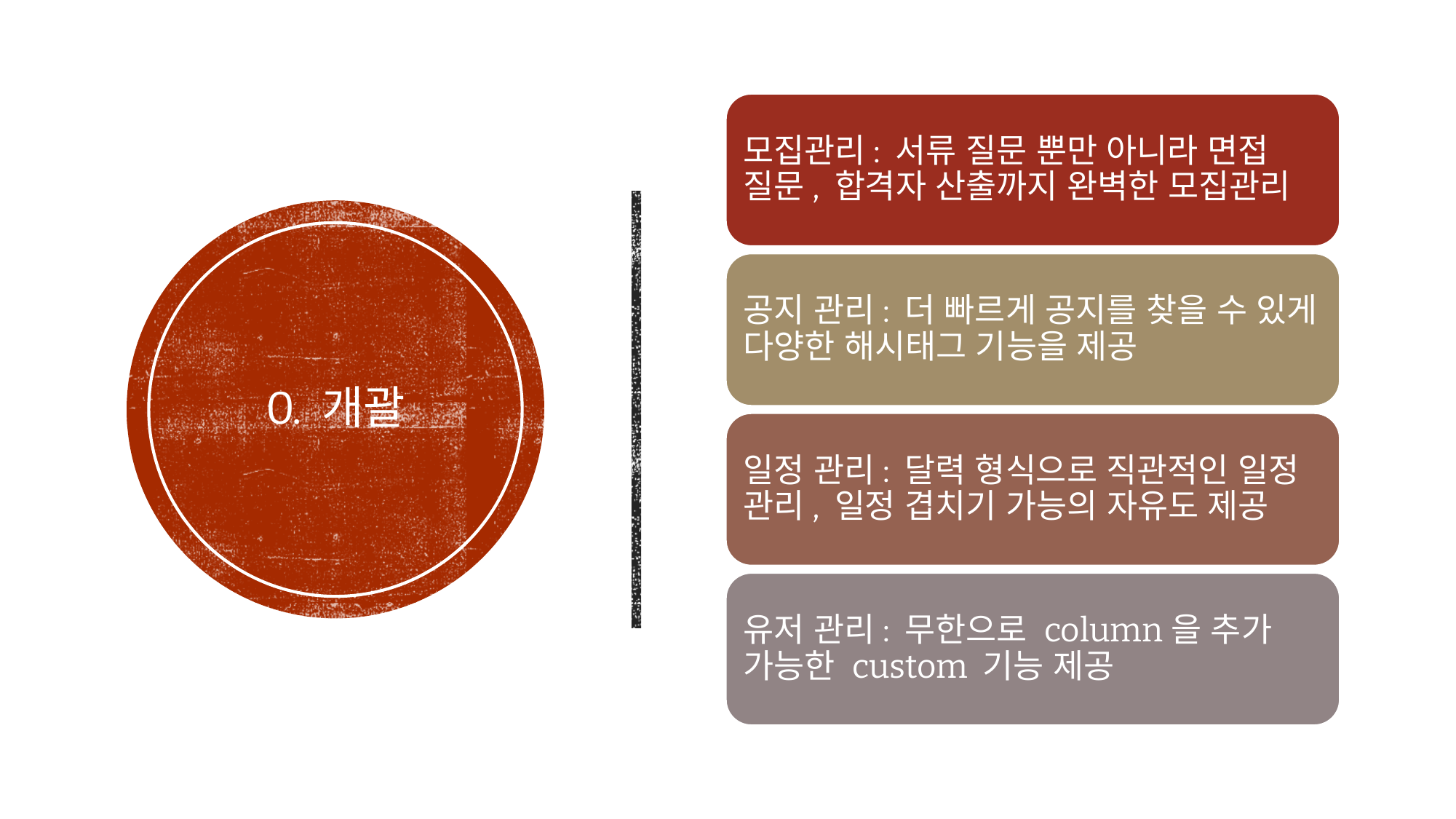

모집관리: 서류 질문 뿐만 아니라 면접 질문, 합격자 산출까지 완벽한 모집관리

공지 관리: 더 빠르게 공지를 찾을 수 있게 다양한 해시태그 기능을 제공
0. 개괄

일정 관리: 달력 형식으로 직관적인 일정 관리, 일정 겹치기 가능의 자유도 제공
유저 관리: 무한으로 column을 추가 가능한 custom 기능 제공